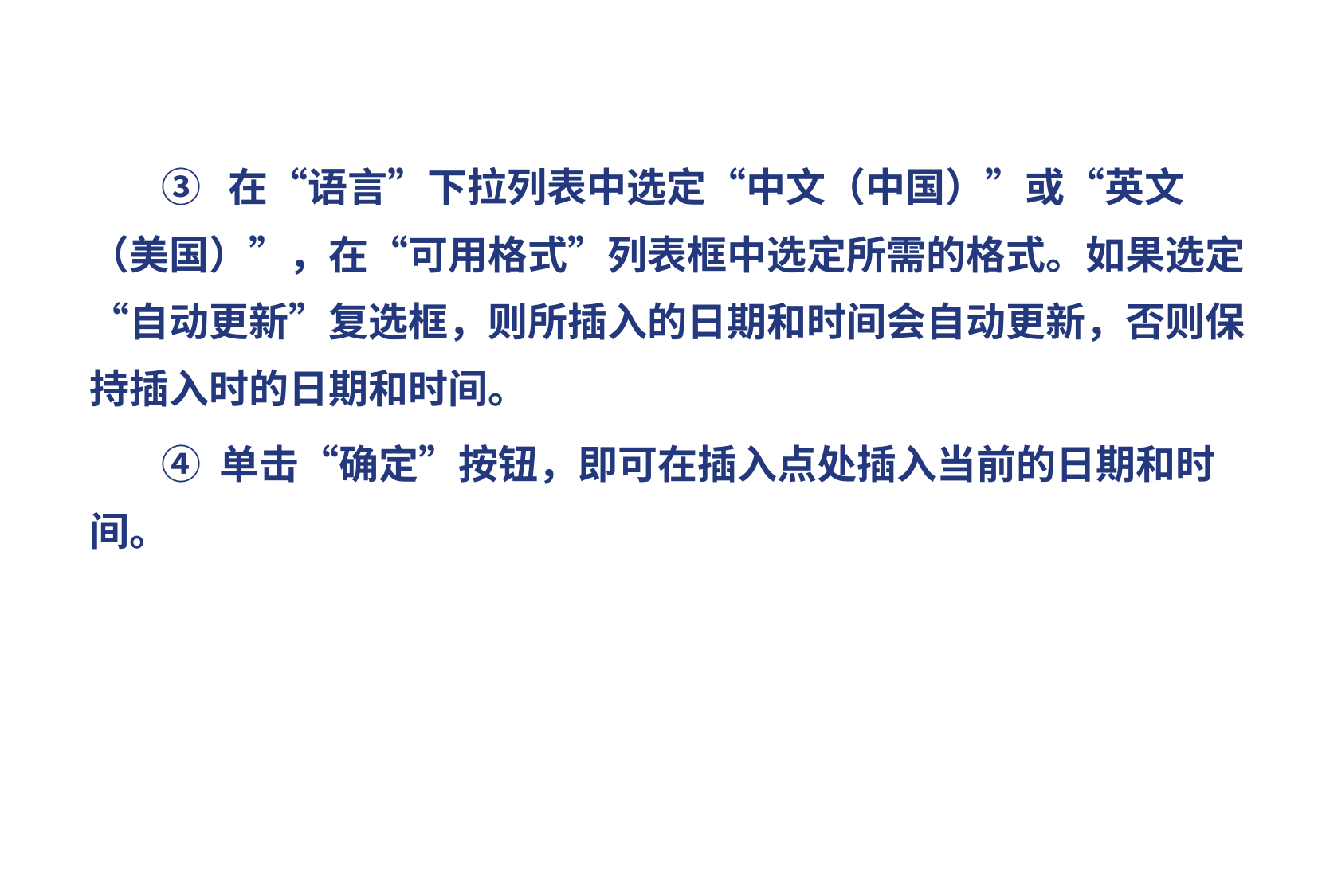

③  在“语言”下拉列表中选定“中文（中国）”或“英文（美国）”，在“可用格式”列表框中选定所需的格式。如果选定“自动更新”复选框，则所插入的日期和时间会自动更新，否则保持插入时的日期和时间。
        ④ 单击“确定”按钮，即可在插入点处插入当前的日期和时间。